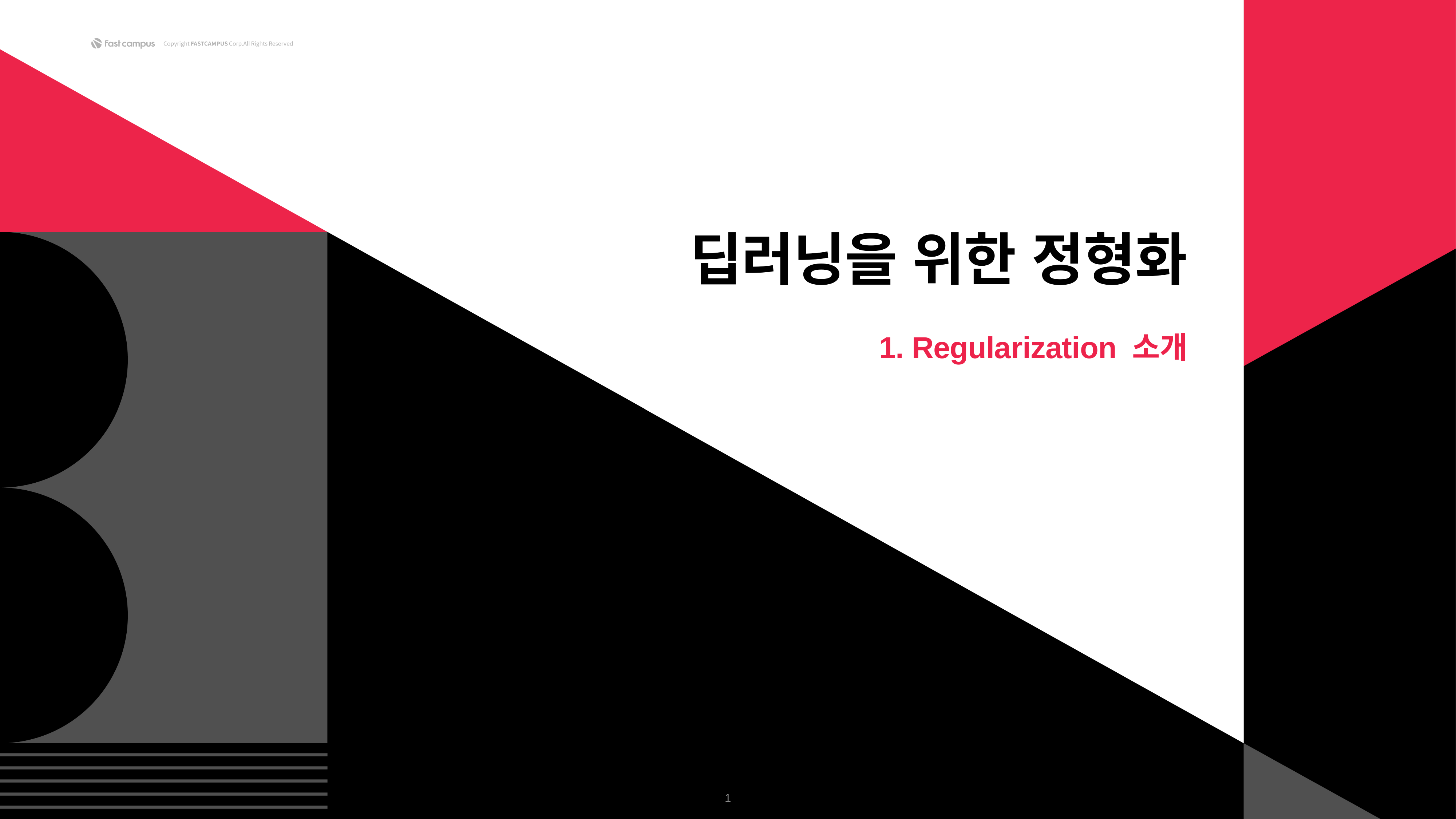

딥러닝을 위한 정형화

1. Regularization 소개
1